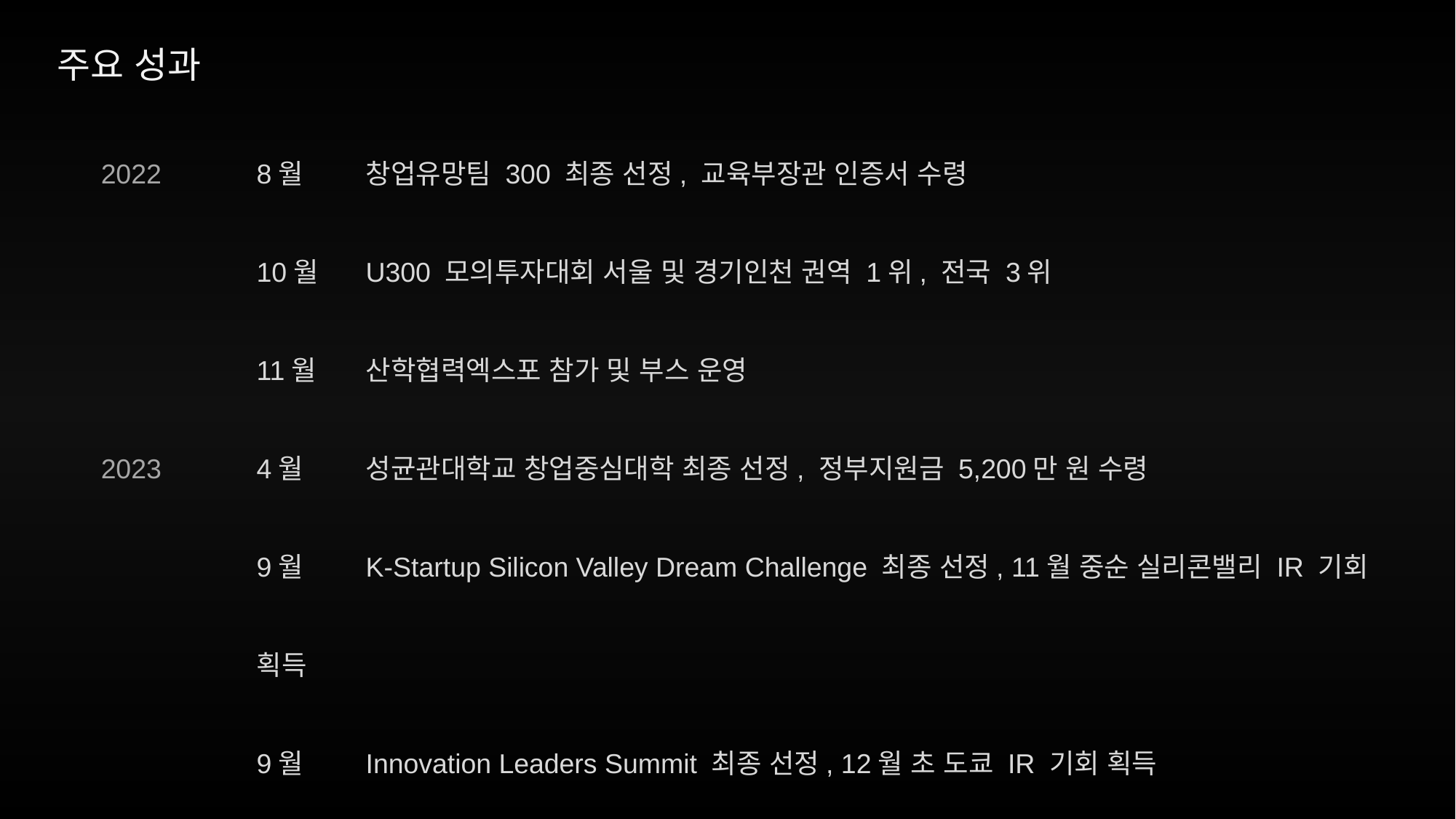

주요 성과
2022

2023
8월 	창업유망팀 300 최종 선정, 교육부장관 인증서 수령
10월 	U300 모의투자대회 서울 및 경기인천 권역 1위, 전국 3위
11월 	산학협력엑스포 참가 및 부스 운영
4월 	성균관대학교 창업중심대학 최종 선정, 정부지원금 5,200만 원 수령
9월 	K-Startup Silicon Valley Dream Challenge 최종 선정, 11월 중순 실리콘밸리 IR 기회 획득
9월	Innovation Leaders Summit 최종 선정, 12월 초 도쿄 IR 기회 획득
11월	Play Startup 최종 선정, 11월 말 한국 IR 기회 획득